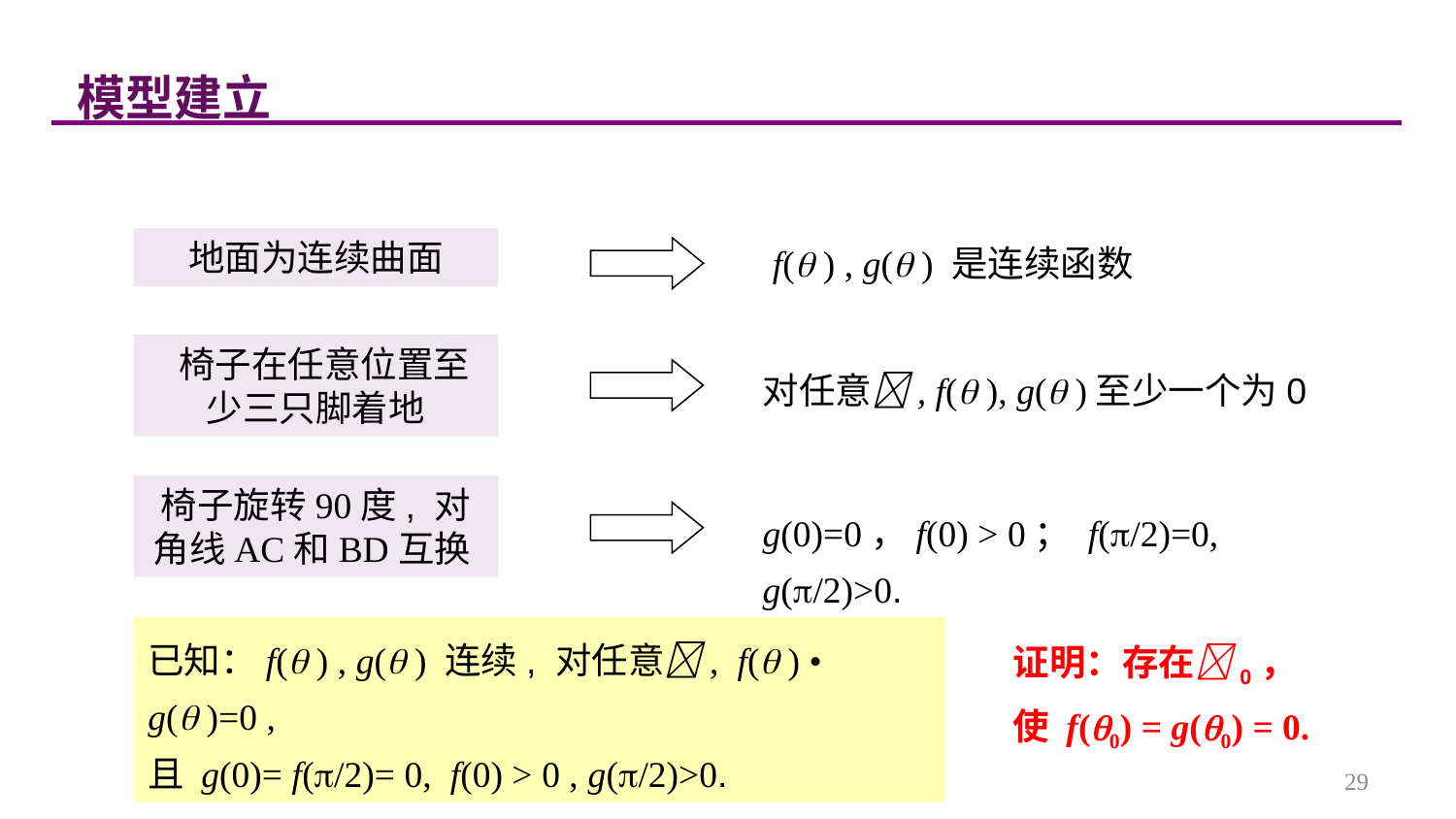

模型建立
地面为连续曲面
f(θ ) , g(θ ) 是连续函数

 椅子在任意位置至少三只脚着地
对任意θ, f(θ ), g(θ )至少一个为0

椅子旋转90度, 对角线AC和BD互换
g(0)=0，f(0) > 0； f(π/2)=0,  g(π/2)>0.

证明：存在θ0，
使 f(θ0) = g(θ0) = 0.
已知：f(θ ) , g(θ ) 连续, 对任意θ,  f(θ ) • g(θ )=0 ,
且 g(0)= f(π/2)= 0,  f(0) > 0 , g(π/2)>0.
29